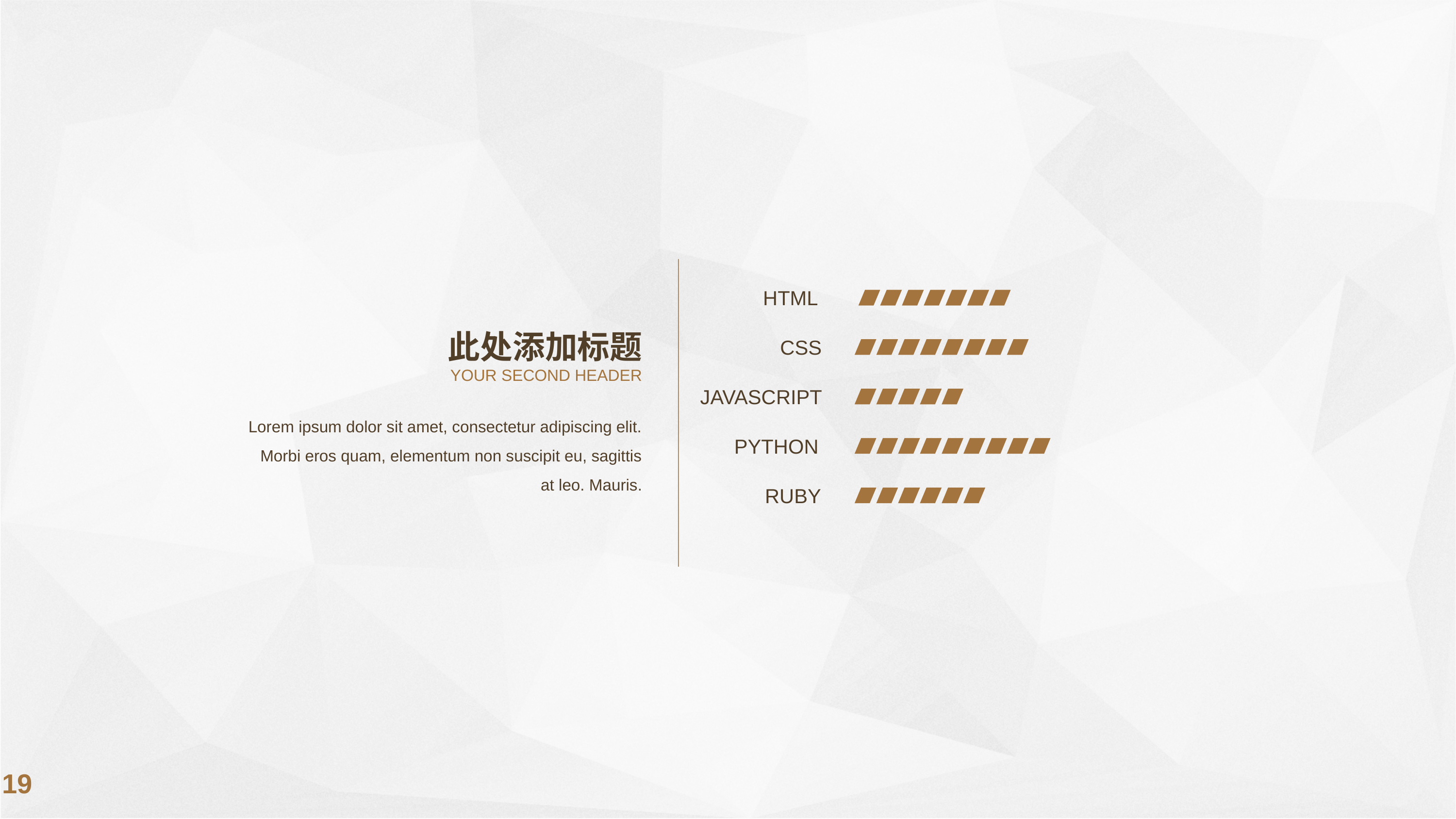

HTML

此处添加标题
CSS

YOUR SECOND HEADER
JAVASCRIPT

Lorem ipsum dolor sit amet, consectetur adipiscing elit. Morbi eros quam, elementum non suscipit eu, sagittis at leo. Mauris.
PYTHON

RUBY